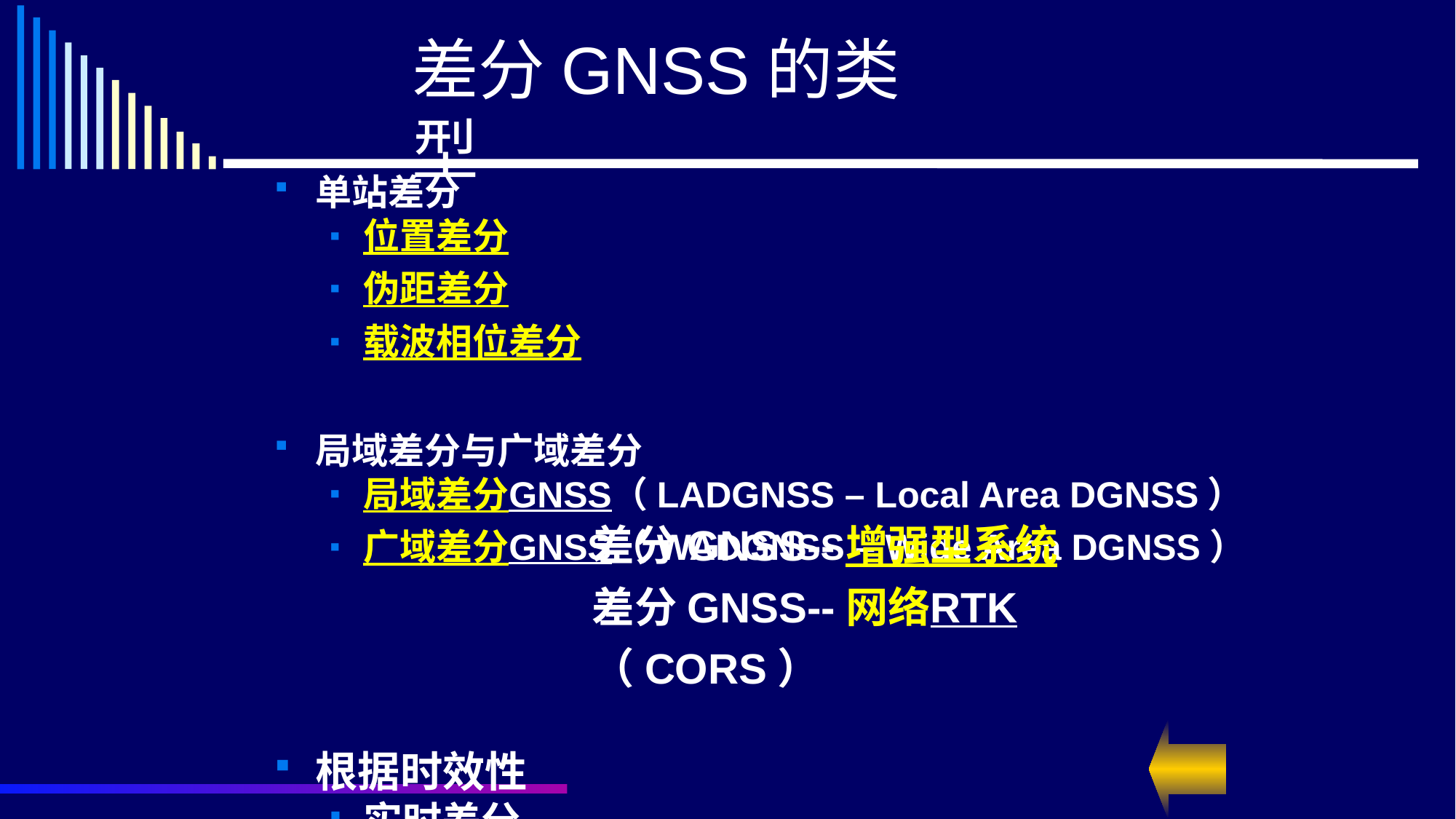

# 差分GNSS的类型
单站差分
位置差分
伪距差分
载波相位差分

局域差分与广域差分
局域差分GNSS（LADGNSS – Local Area DGNSS）
广域差分GNSS（WADGNSS – Wide Area DGNSS）

根据时效性
实时差分
后处理差分
差分GNSS--增强型系统
差分GNSS--网络RTK（CORS）